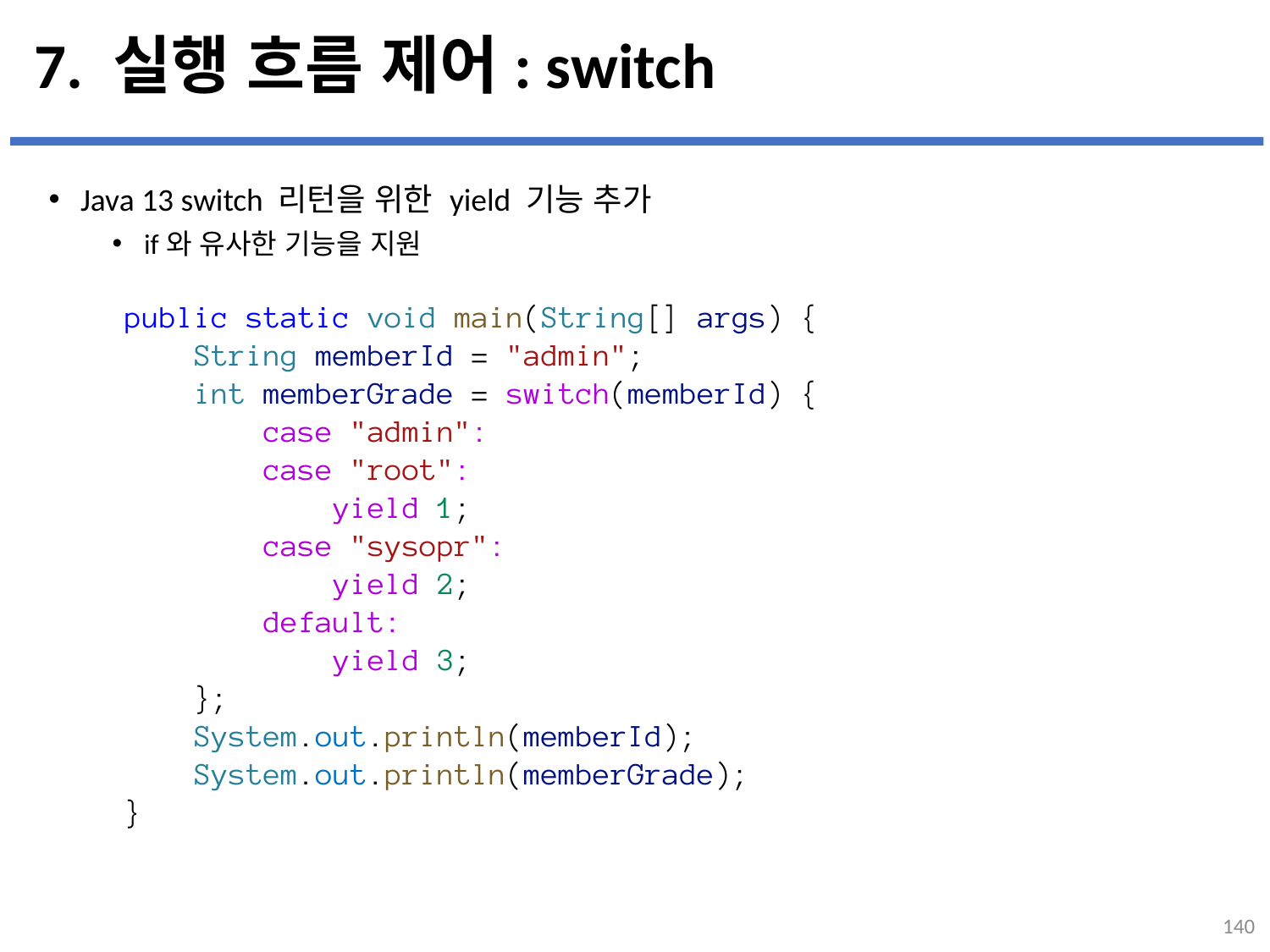

# 7. 실행 흐름 제어: switch
Java 13 switch 리턴을 위한 yield 기능 추가
if와 유사한 기능을 지원
...

설명
public static void main(String[] args) {
    String memberId = "admin";
    int memberGrade = switch(memberId) {
        case "admin":
        case "root":
            yield 1;
        case "sysopr":
            yield 2;
        default:
            yield 3;
    };
    System.out.println(memberId);
    System.out.println(memberGrade);
}
140